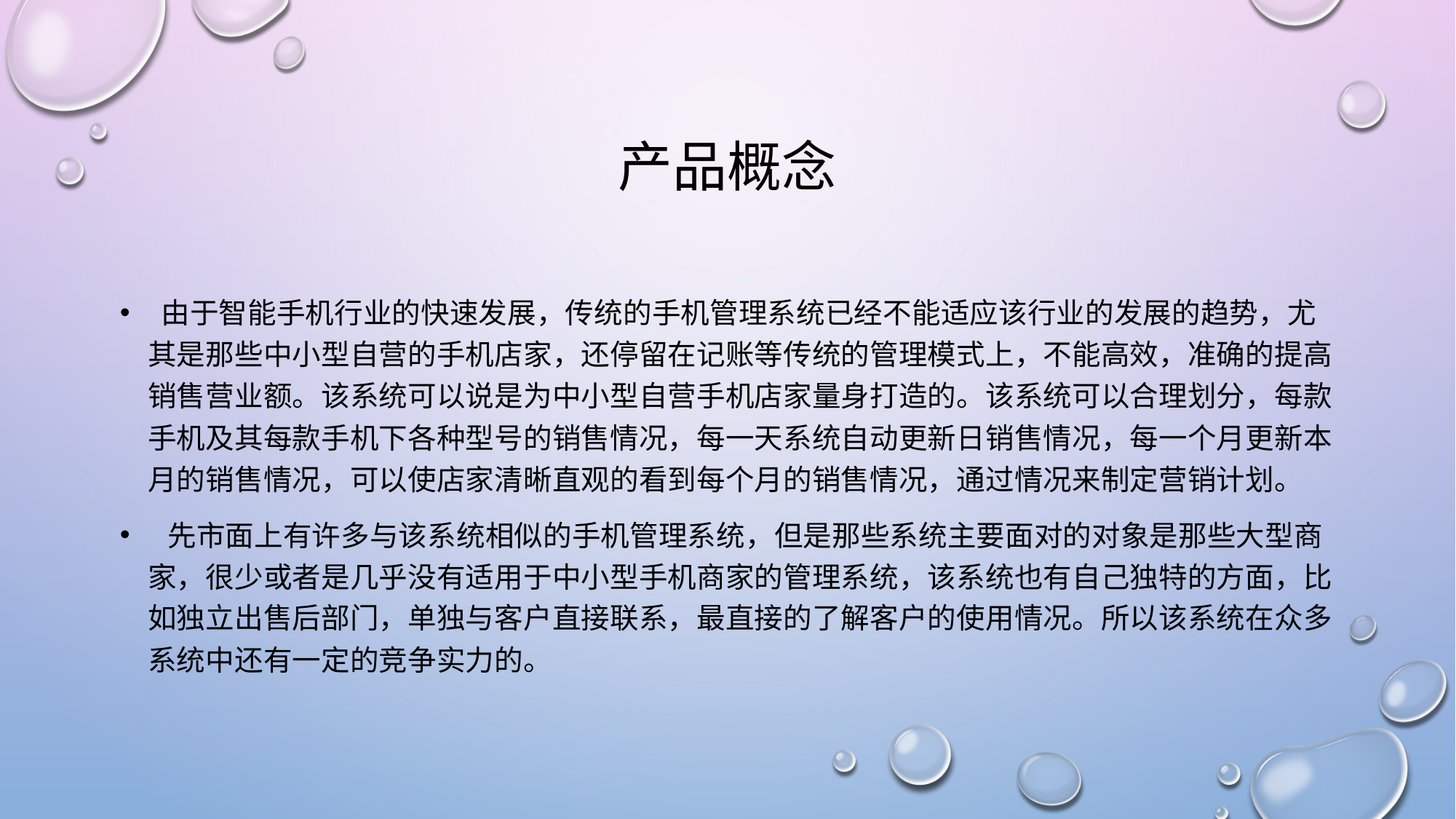

# 产品概念
 由于智能手机行业的快速发展，传统的手机管理系统已经不能适应该行业的发展的趋势，尤其是那些中小型自营的手机店家，还停留在记账等传统的管理模式上，不能高效，准确的提高销售营业额。该系统可以说是为中小型自营手机店家量身打造的。该系统可以合理划分，每款手机及其每款手机下各种型号的销售情况，每一天系统自动更新日销售情况，每一个月更新本月的销售情况，可以使店家清晰直观的看到每个月的销售情况，通过情况来制定营销计划。
  先市面上有许多与该系统相似的手机管理系统，但是那些系统主要面对的对象是那些大型商家，很少或者是几乎没有适用于中小型手机商家的管理系统，该系统也有自己独特的方面，比如独立出售后部门，单独与客户直接联系，最直接的了解客户的使用情况。所以该系统在众多系统中还有一定的竞争实力的。